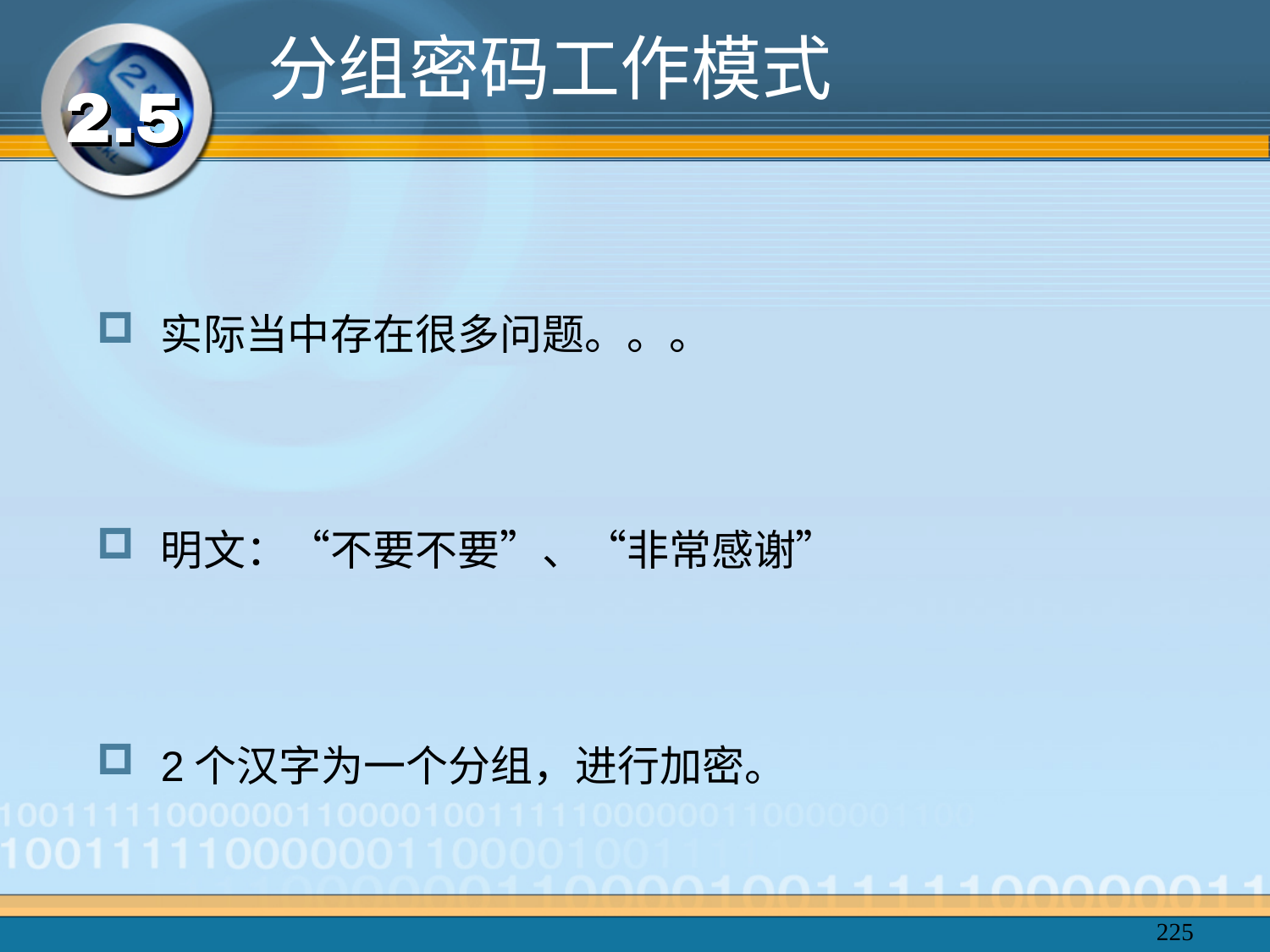

分组密码工作模式
2.5
实际当中存在很多问题。。。

明文：“不要不要”、“非常感谢”

2个汉字为一个分组，进行加密。

225